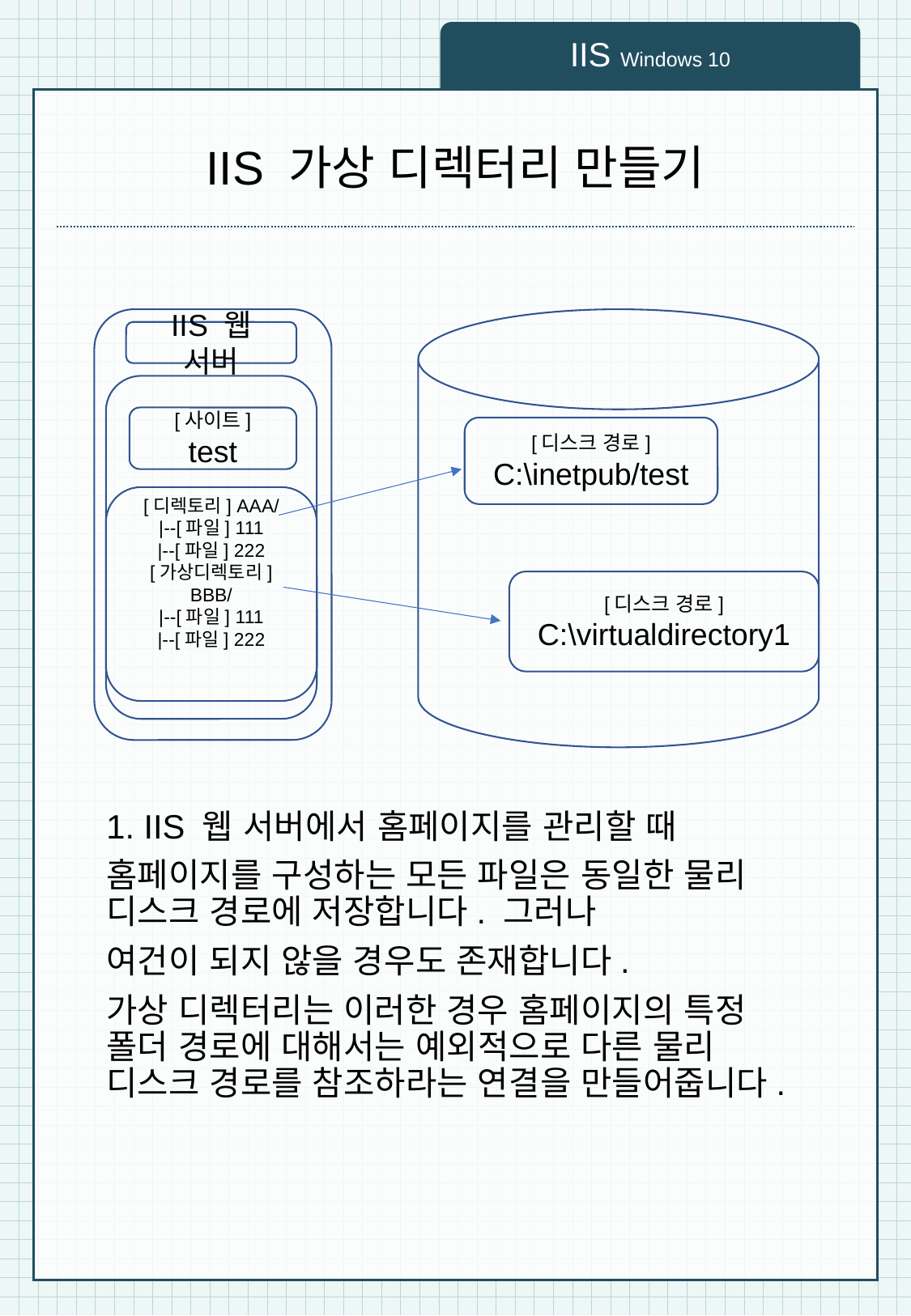

IIS Windows 10

# IIS 가상 디렉터리 만들기

IIS 웹 서버

[사이트]
test
[디스크 경로]
C:\inetpub/test
[디렉토리] AAA/
|--[파일] 111
|--[파일] 222
[가상디렉토리] BBB/
|--[파일] 111
|--[파일] 222

[디스크 경로]
C:\virtualdirectory1
1. IIS 웹 서버에서 홈페이지를 관리할 때
홈페이지를 구성하는 모든 파일은 동일한 물리 디스크 경로에 저장합니다. 그러나
여건이 되지 않을 경우도 존재합니다.
가상 디렉터리는 이러한 경우 홈페이지의 특정 폴더 경로에 대해서는 예외적으로 다른 물리 디스크 경로를 참조하라는 연결을 만들어줍니다.